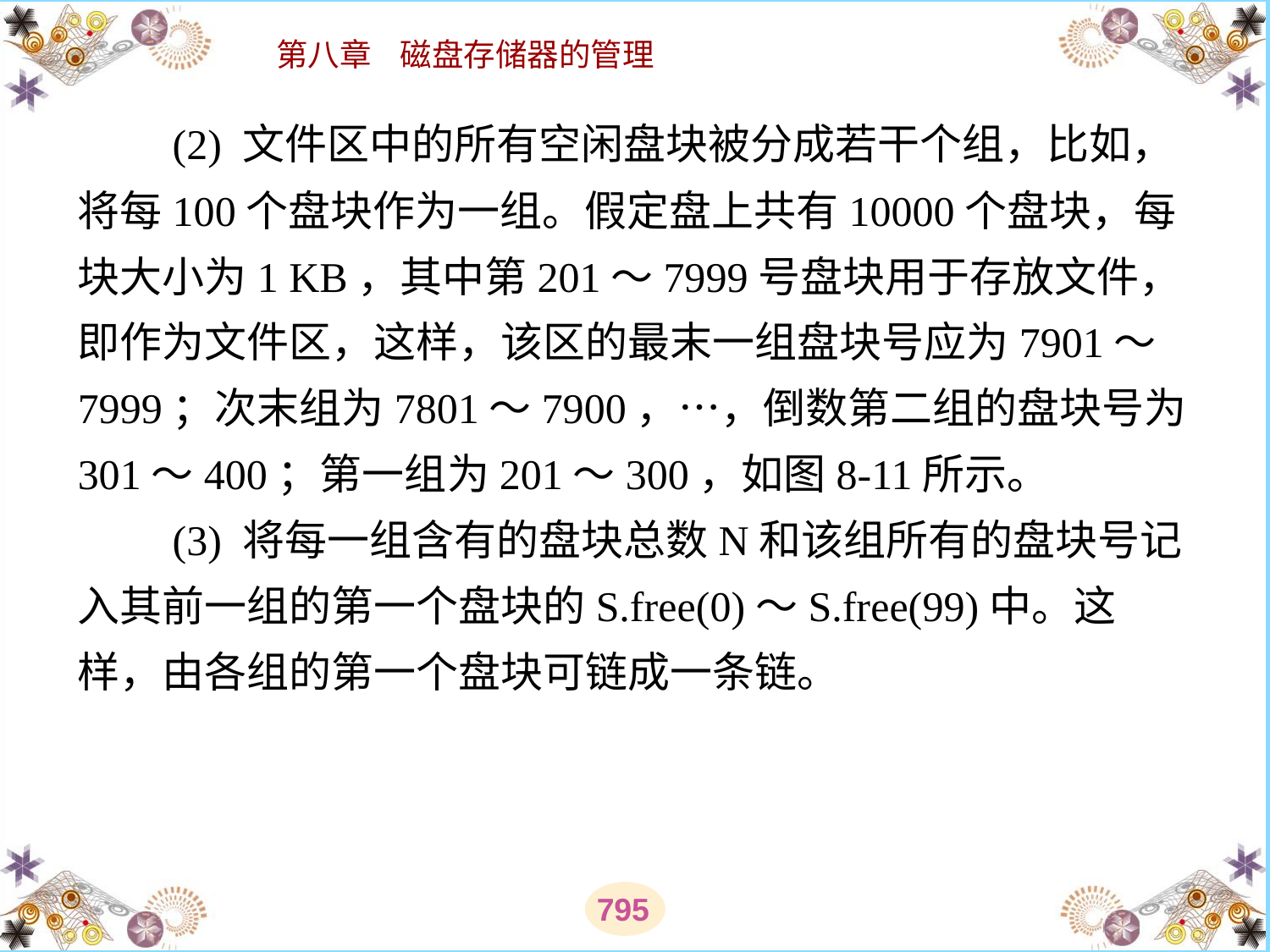

# (2) 文件区中的所有空闲盘块被分成若干个组，比如，将每100个盘块作为一组。假定盘上共有10000个盘块，每块大小为1 KB，其中第201～7999号盘块用于存放文件，即作为文件区，这样，该区的最末一组盘块号应为7901～7999；次末组为7801～7900，…，倒数第二组的盘块号为301～400；第一组为201～300，如图8-11所示。 　　(3) 将每一组含有的盘块总数N和该组所有的盘块号记入其前一组的第一个盘块的S.free(0)～S.free(99)中。这样，由各组的第一个盘块可链成一条链。